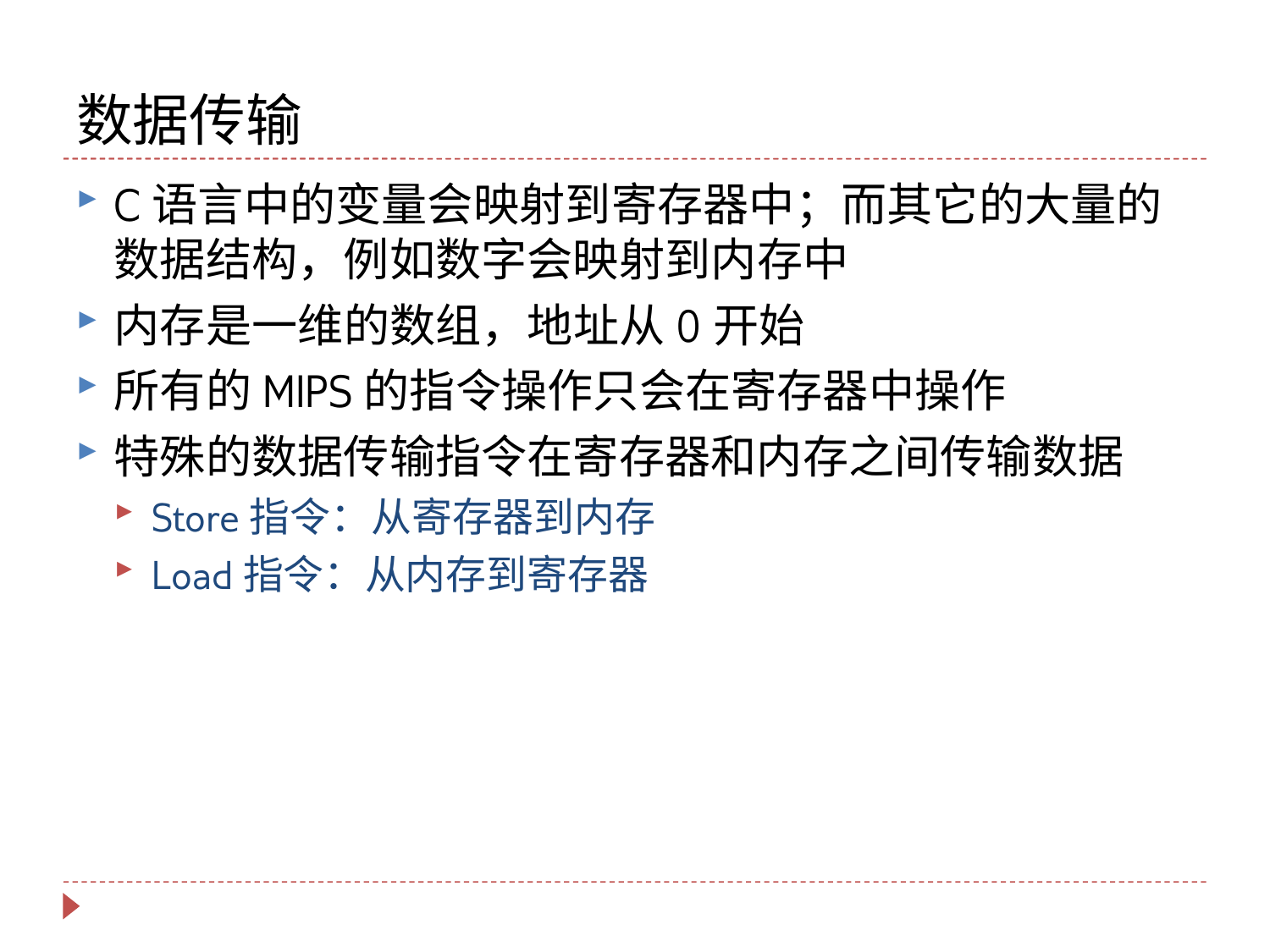

# 数据传输
C语言中的变量会映射到寄存器中；而其它的大量的数据结构，例如数字会映射到内存中
内存是一维的数组，地址从0开始
所有的MIPS的指令操作只会在寄存器中操作
特殊的数据传输指令在寄存器和内存之间传输数据
Store指令：从寄存器到内存
Load指令：从内存到寄存器